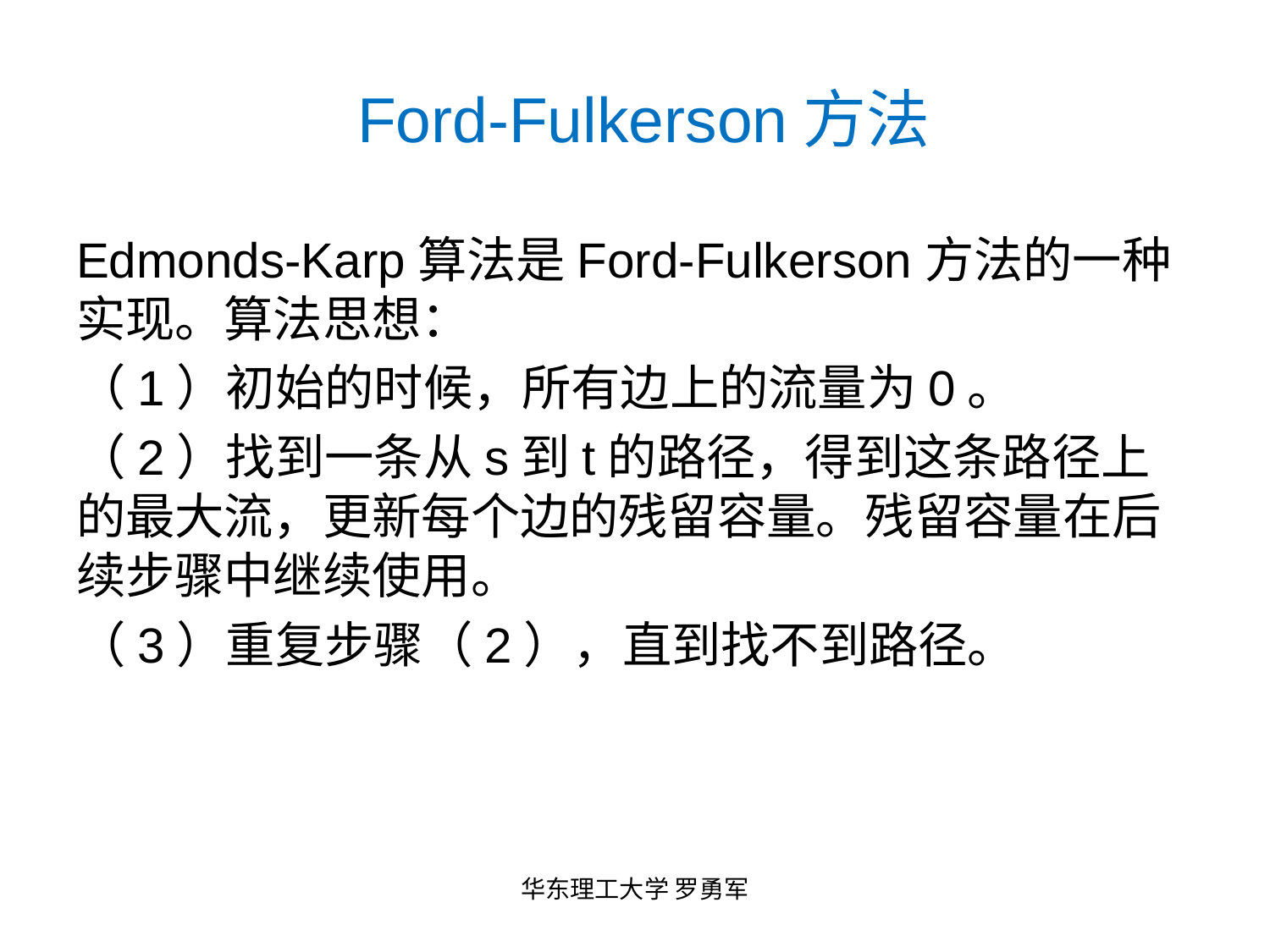

# Ford-Fulkerson方法
Edmonds-Karp算法是Ford-Fulkerson方法的一种实现。算法思想：
（1）初始的时候，所有边上的流量为0。
（2）找到一条从s到t的路径，得到这条路径上的最大流，更新每个边的残留容量。残留容量在后续步骤中继续使用。
（3）重复步骤（2），直到找不到路径。

华东理工大学 罗勇军